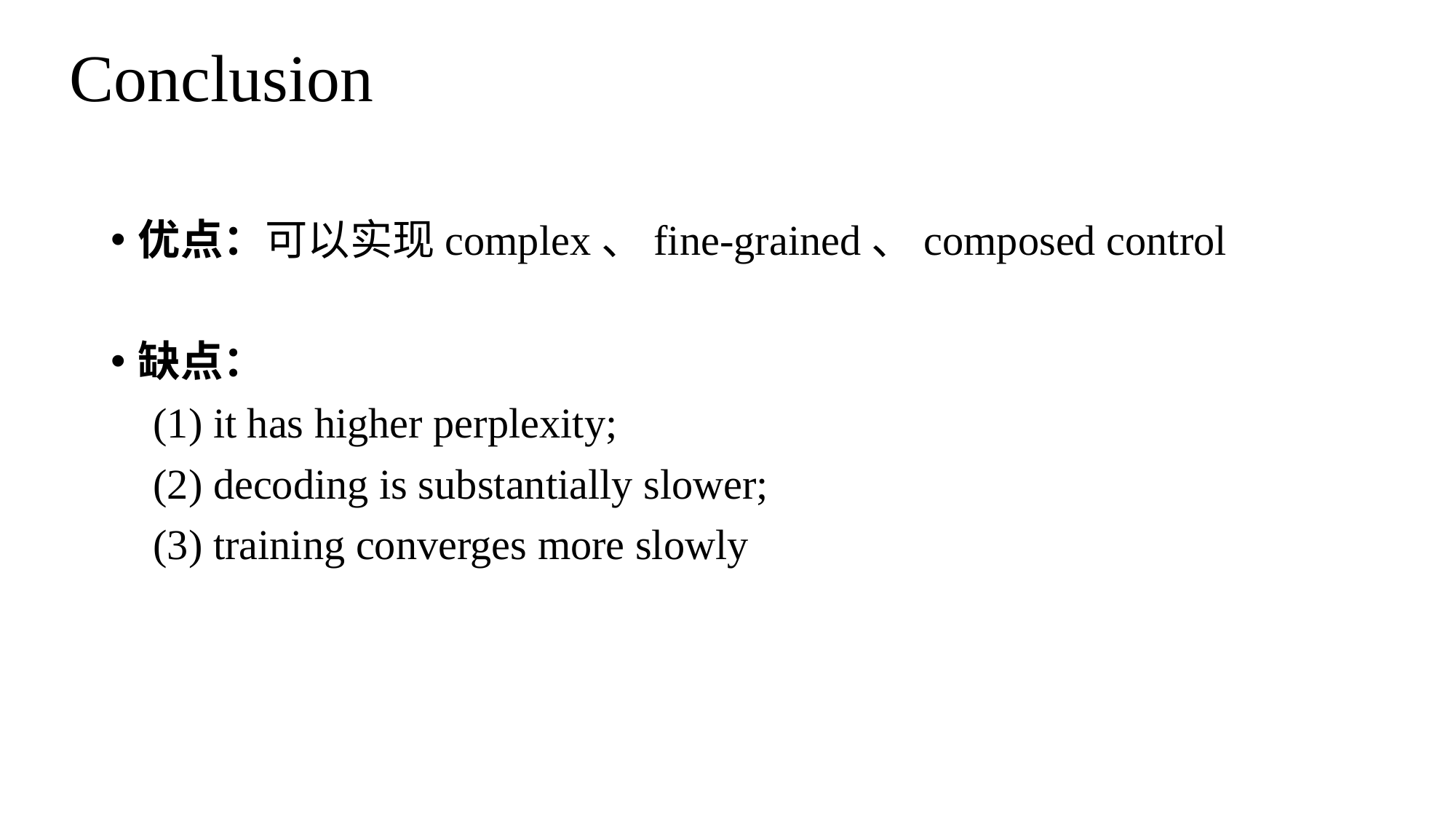

# Conclusion
优点：可以实现complex、fine-grained、composed control

缺点：
    (1) it has higher perplexity;
    (2) decoding is substantially slower;
    (3) training converges more slowly